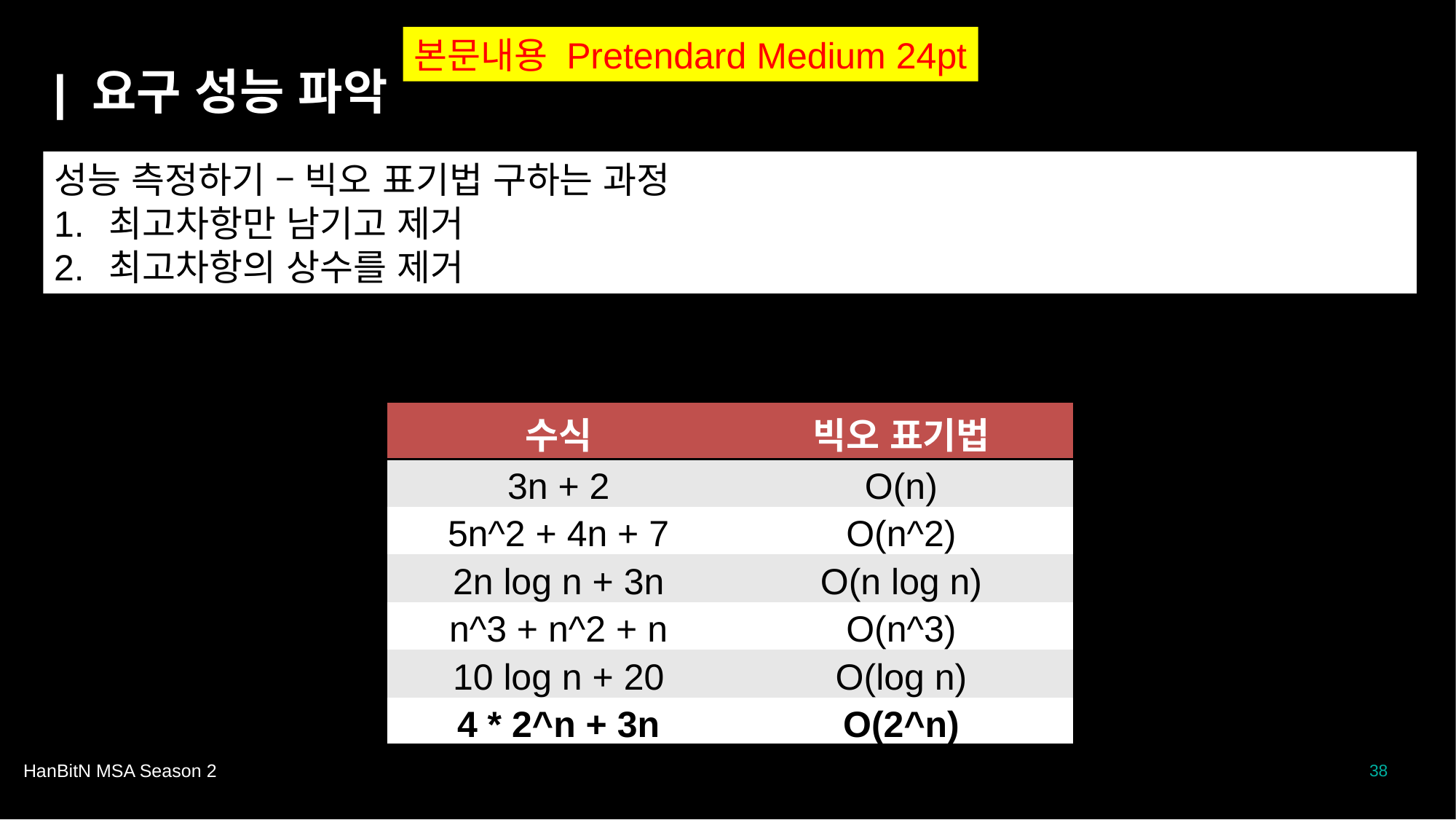

본문내용 Pretendard Medium 24pt
| 요구 성능 파악
성능 측정하기 – 빅오 표기법 구하는 과정
최고차항만 남기고 제거
최고차항의 상수를 제거
| 수식 | 빅오 표기법 |
| --- | --- |
| 3n + 2 | O(n) |
| 5n^2 + 4n + 7 | O(n^2) |
| 2n log n + 3n | O(n log n) |
| n^3 + n^2 + n | O(n^3) |
| 10 log n + 20 | O(log n) |
| 4 \* 2^n + 3n | O(2^n) |